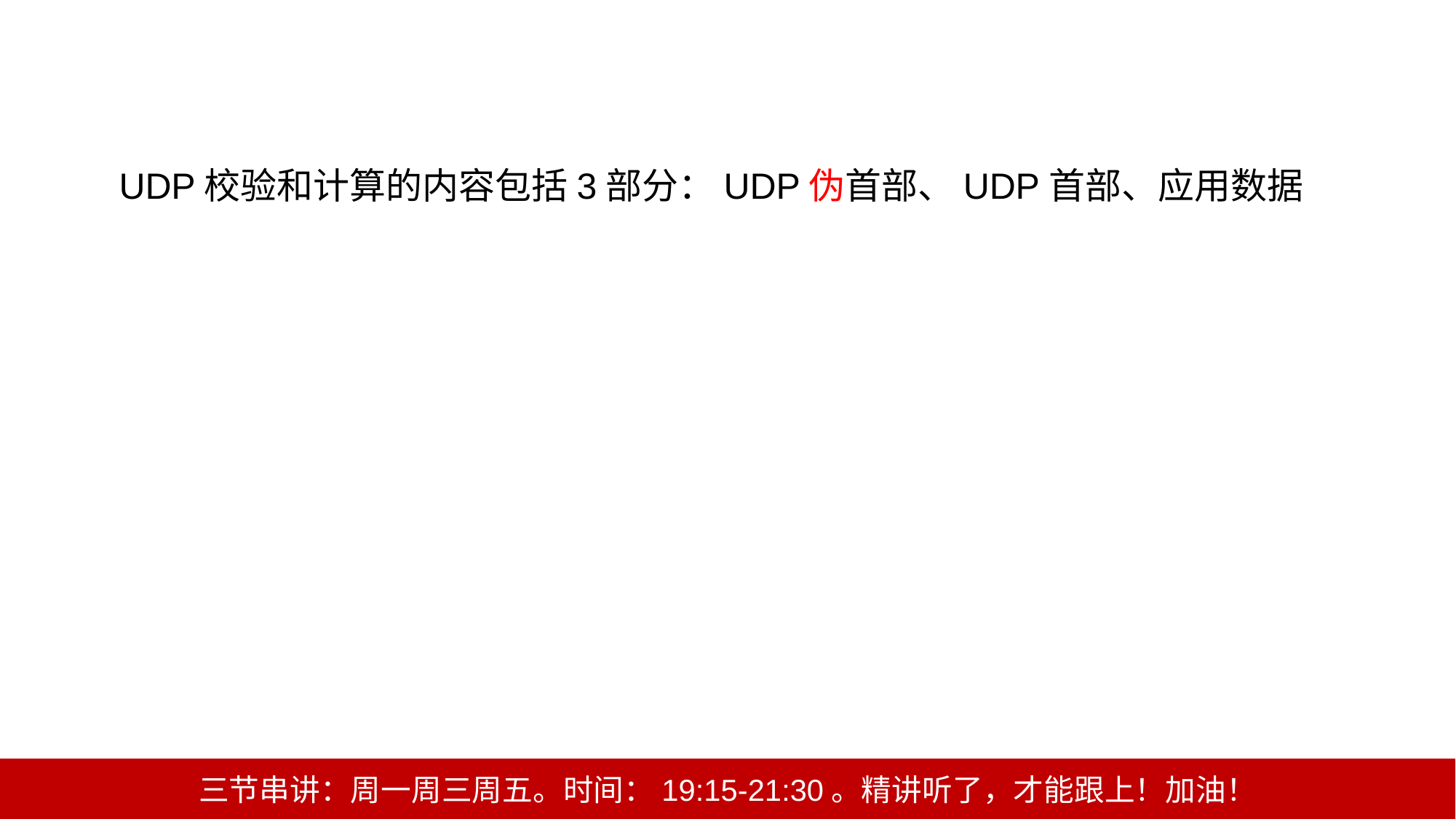

UDP校验和计算的内容包括3部分：UDP伪首部、UDP首部、应用数据
三节串讲：周一周三周五。时间：19:15-21:30。精讲听了，才能跟上！加油！